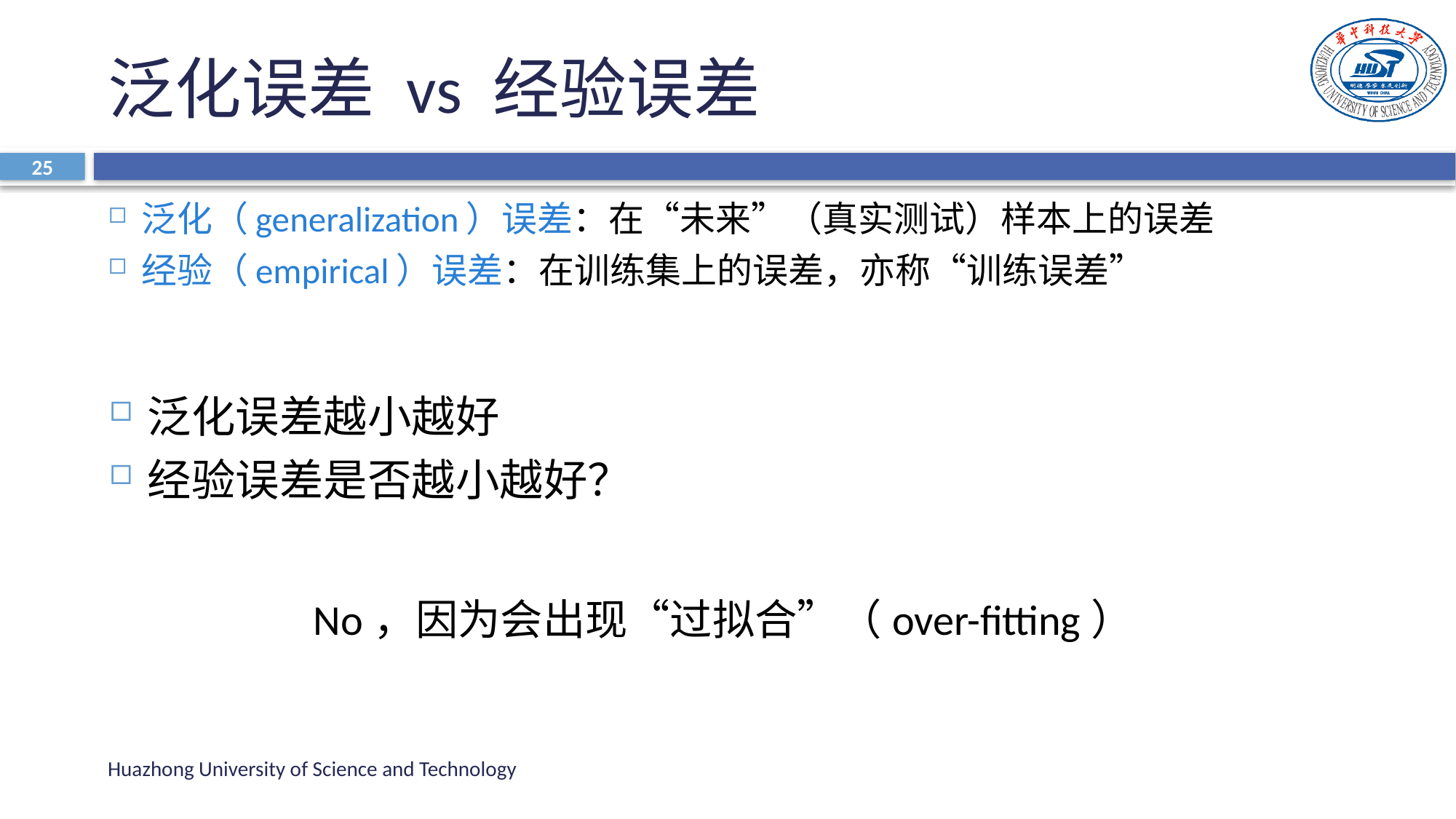

# 泛化误差 vs 经验误差
25
泛化（generalization）误差：在“未来”（真实测试）样本上的误差
经验（empirical）误差：在训练集上的误差，亦称“训练误差”
泛化误差越小越好
经验误差是否越小越好？
No，因为会出现“过拟合”（over-fitting）
Huazhong University of Science and Technology